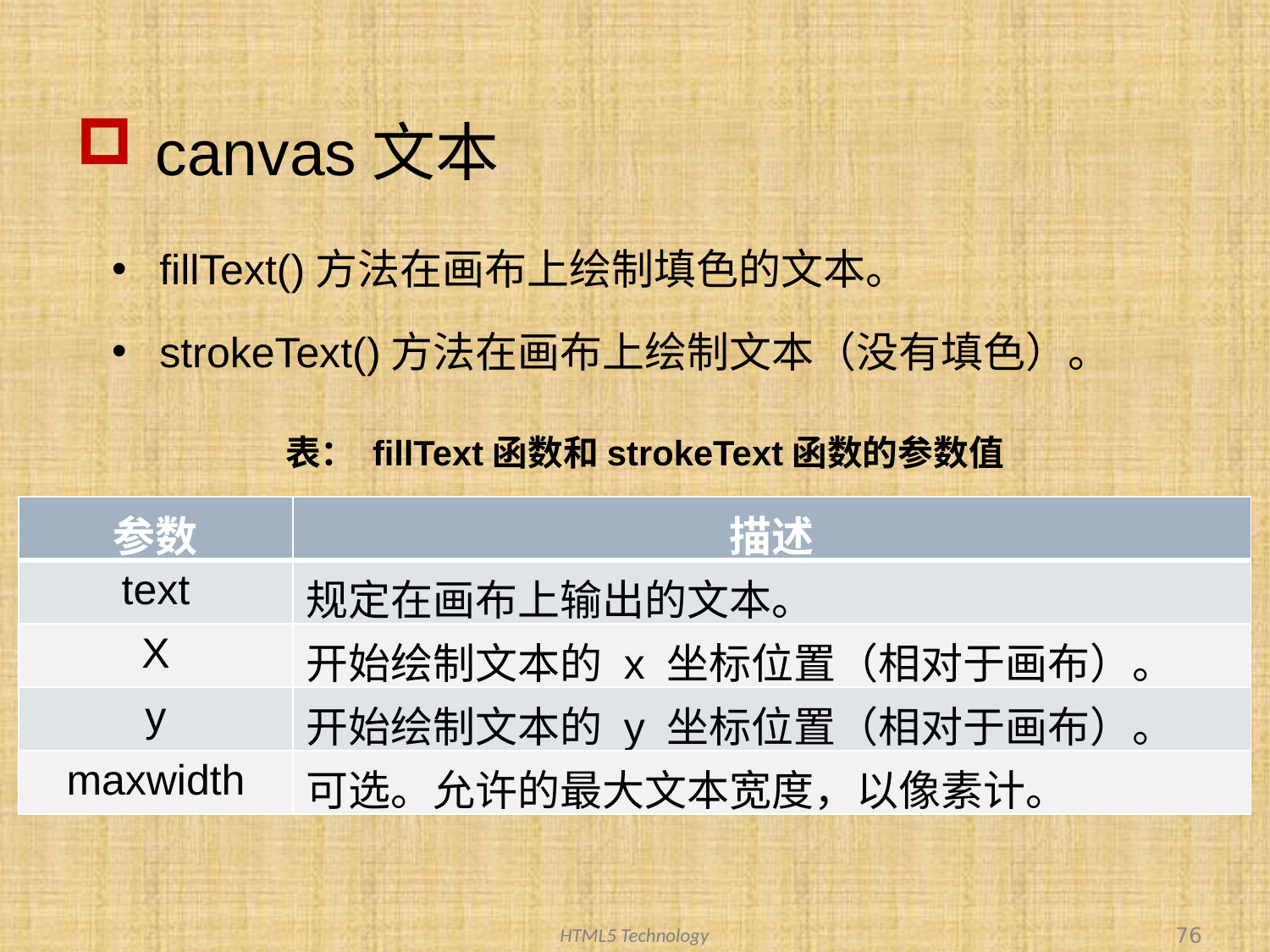

# canvas文本
fillText()方法在画布上绘制填色的文本。
strokeText()方法在画布上绘制文本（没有填色）。
表： fillText函数和strokeText函数的参数值
| 参数 | 描述 |
| --- | --- |
| text | 规定在画布上输出的文本。 |
| X | 开始绘制文本的 x 坐标位置（相对于画布）。 |
| y | 开始绘制文本的 y 坐标位置（相对于画布）。 |
| maxwidth | 可选。允许的最大文本宽度，以像素计。 |
76
HTML5 Technology